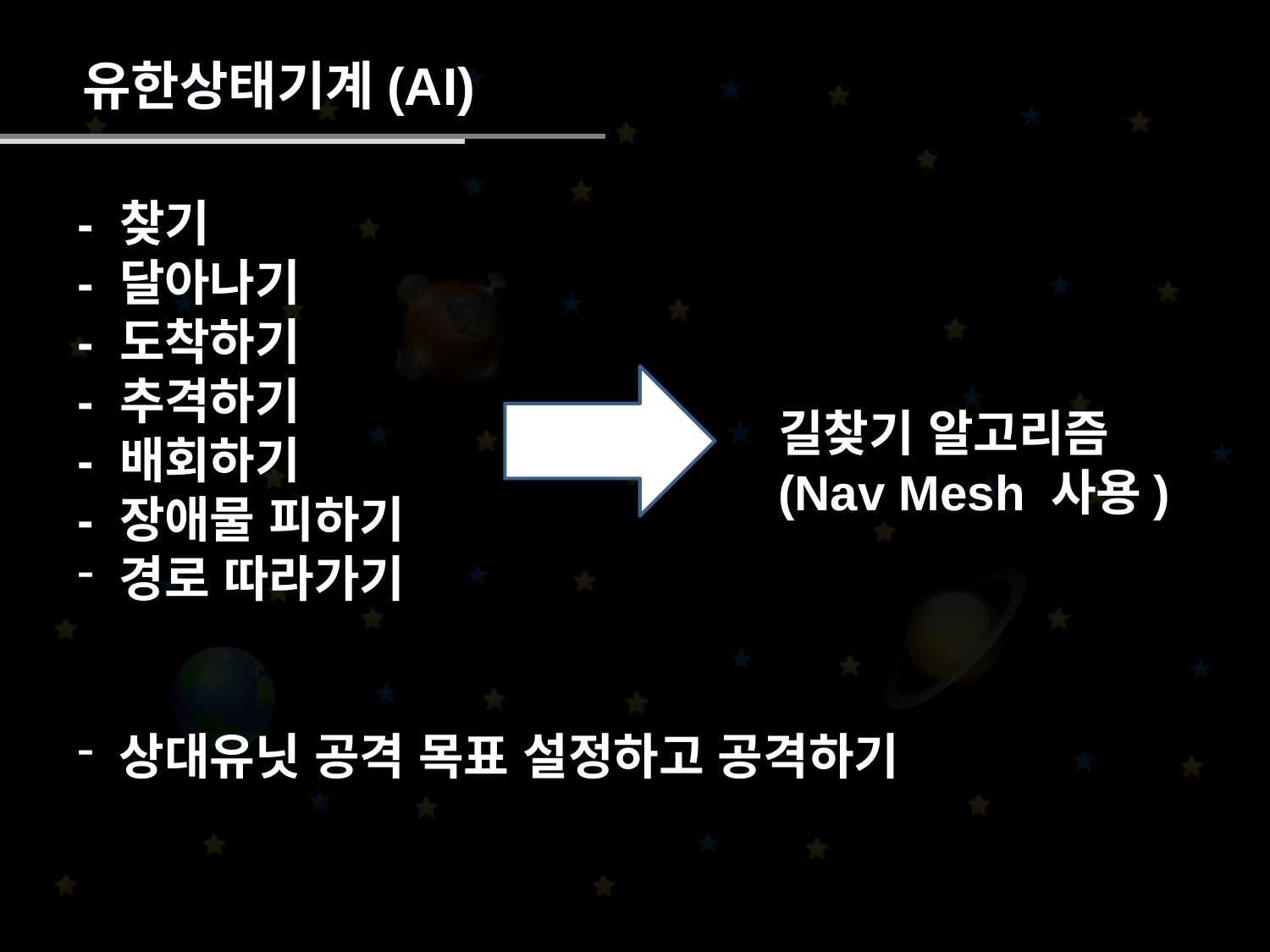

유한상태기계(AI)
- 찾기
- 달아나기
- 도착하기
- 추격하기
- 배회하기
- 장애물 피하기
 경로 따라가기

 상대유닛 공격 목표 설정하고 공격하기

길찾기 알고리즘
(Nav Mesh 사용)